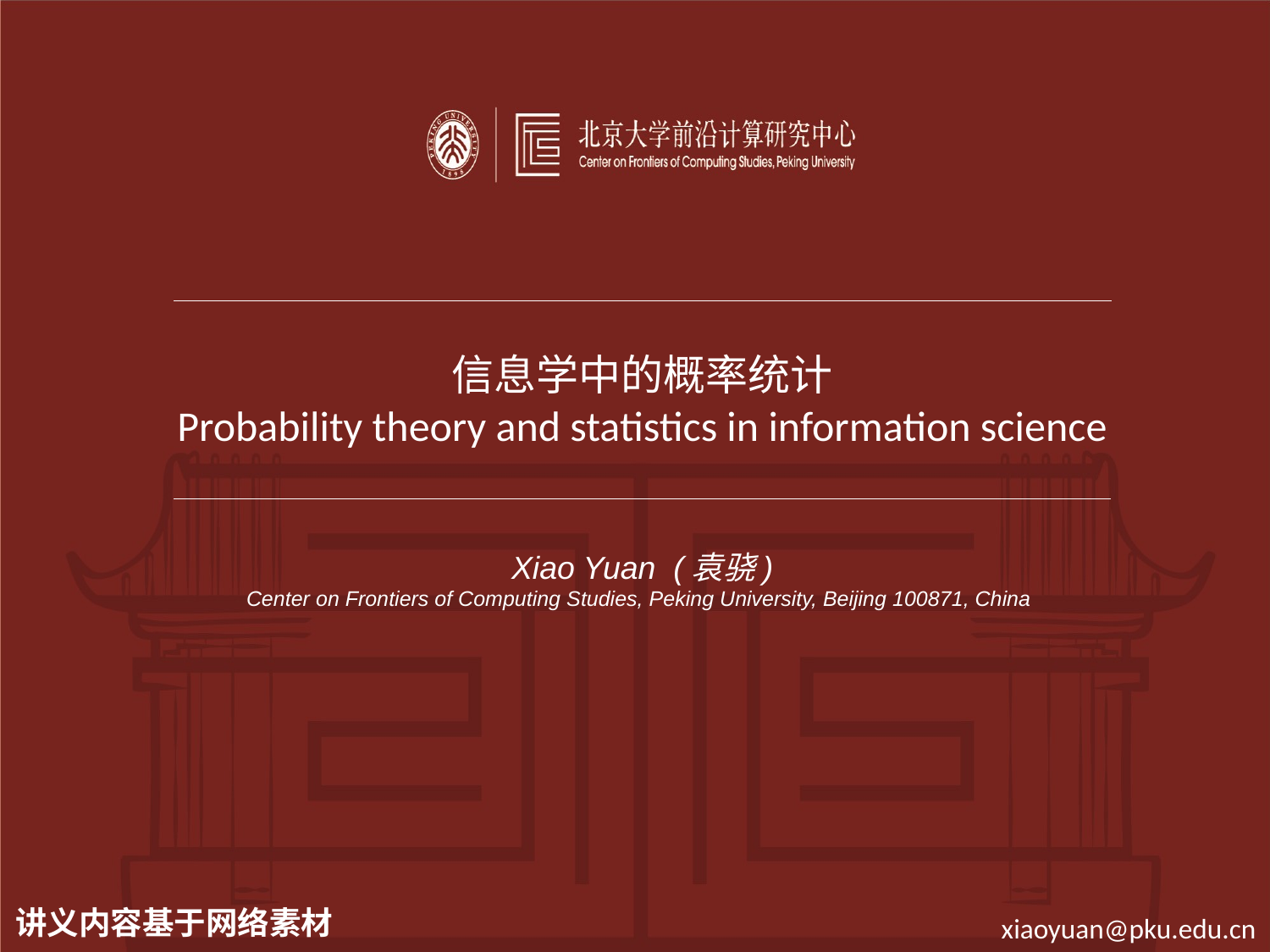

# 信息学中的概率统计 Probability theory and statistics in information science
Xiao Yuan  (袁骁)
Center on Frontiers of Computing Studies, Peking University, Beijing 100871, China

xiaoyuan@pku.edu.cn
讲义内容基于网络素材